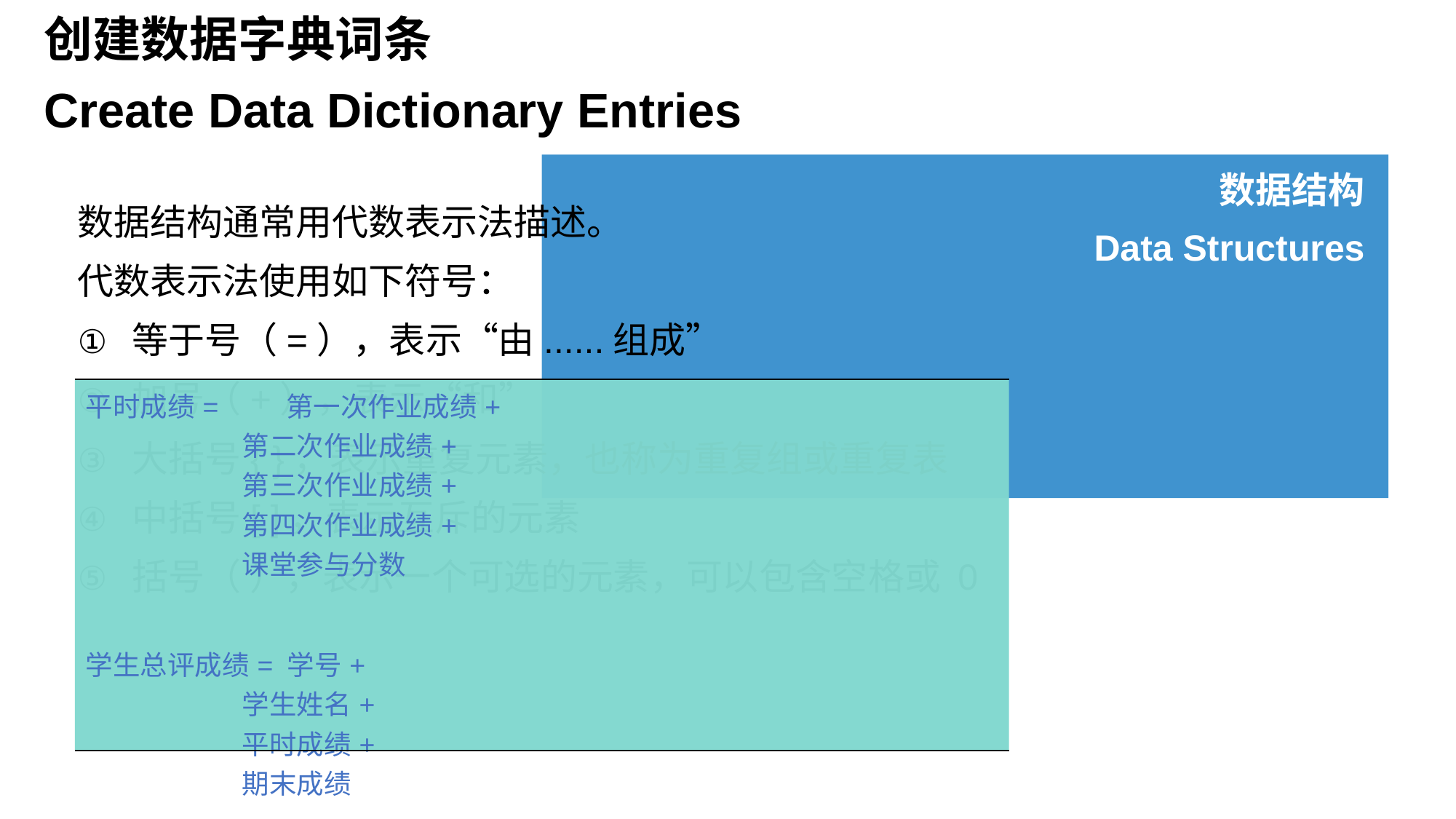

创建数据字典词条
Create Data Dictionary Entries

数据结构
Data Structures
数据结构通常用代数表示法描述。
代数表示法使用如下符号：
等于号（=），表示“由......组成”
加号（+），表示“和”
大括号{ }，表示重复元素，也称为重复组或重复表
中括号[ ]，表示互斥的元素
括号（ ），表示一个可选的元素，可以包含空格或 0

| 平时成绩= 第一次作业成绩+ 第二次作业成绩+ 第三次作业成绩+ 第四次作业成绩+ 课堂参与分数 学生总评成绩= 学号+ 学生姓名+ 平时成绩+ 期末成绩 |
| --- |